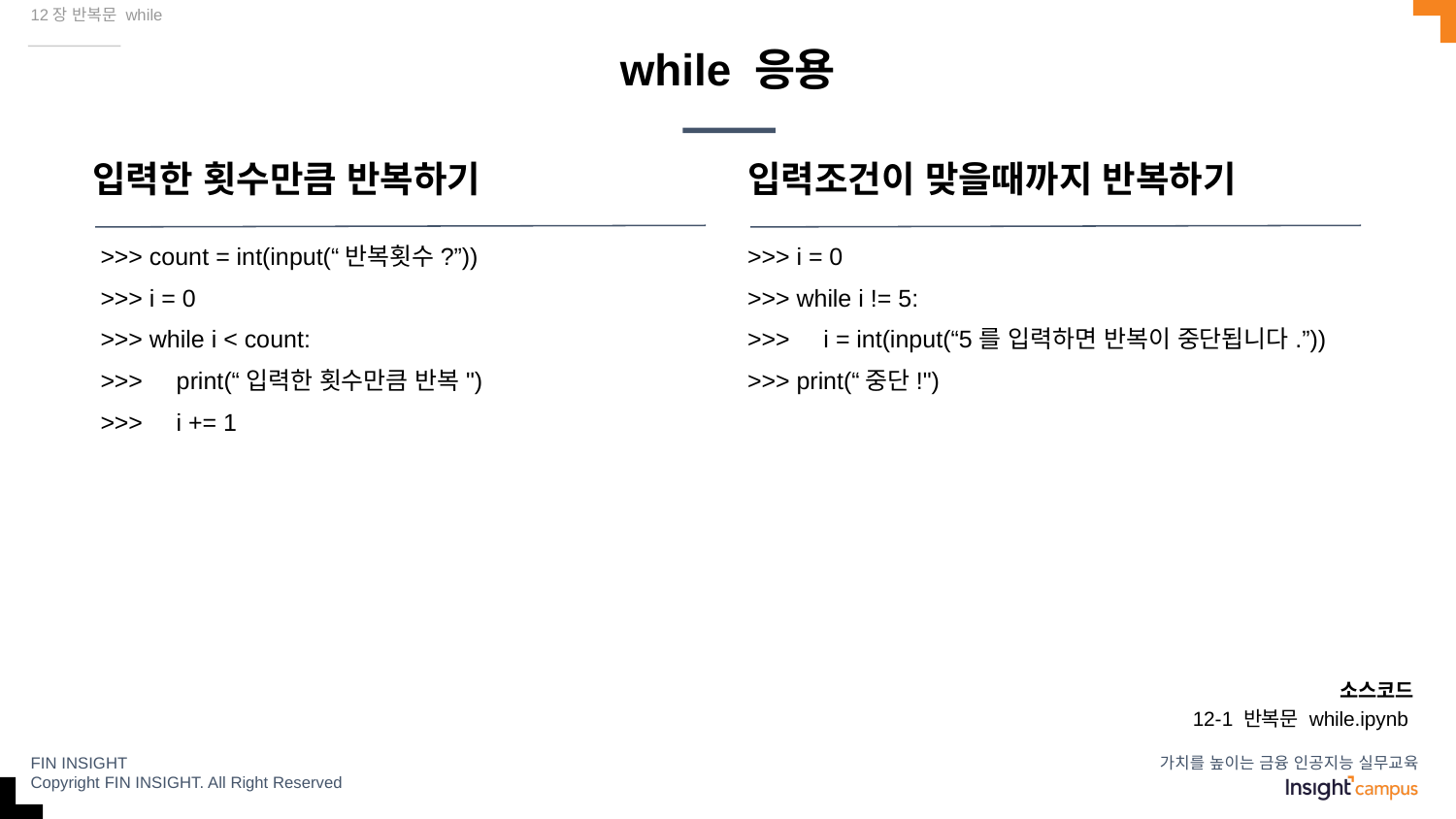

12장 반복문 while
# while 응용
입력한 횟수만큼 반복하기
입력조건이 맞을때까지 반복하기
>>> count = int(input(“반복횟수?”))
>>> i = 0
>>> while i < count:
>>>     print(“입력한 횟수만큼 반복")
>>>     i += 1
>>> i = 0
>>> while i != 5:
>>>     i = int(input(“5를 입력하면 반복이 중단됩니다.”))
>>> print(“중단!")
소스코드
12-1 반복문 while.ipynb